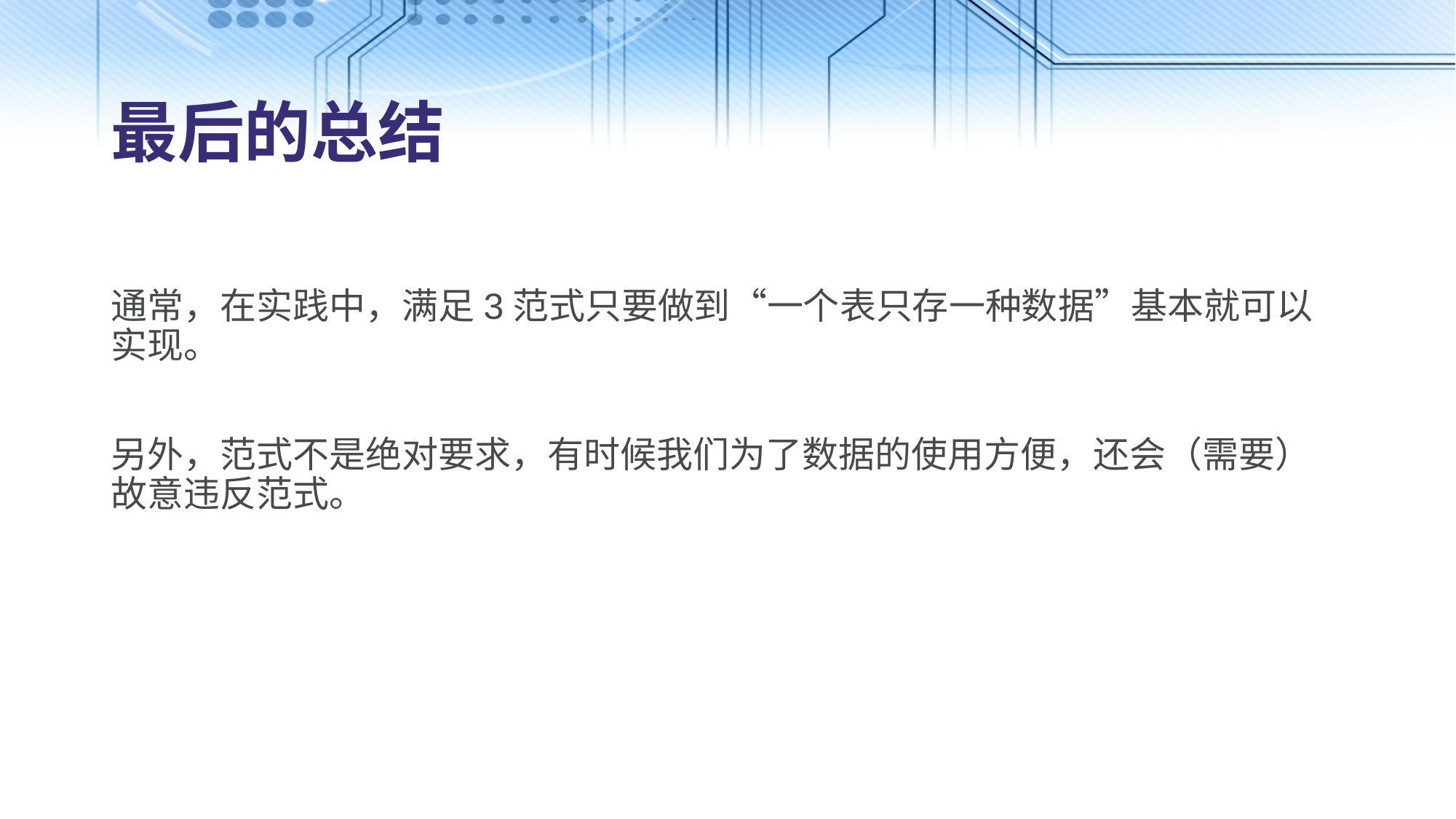

# 最后的总结

通常，在实践中，满足3范式只要做到“一个表只存一种数据”基本就可以实现。

另外，范式不是绝对要求，有时候我们为了数据的使用方便，还会（需要）故意违反范式。